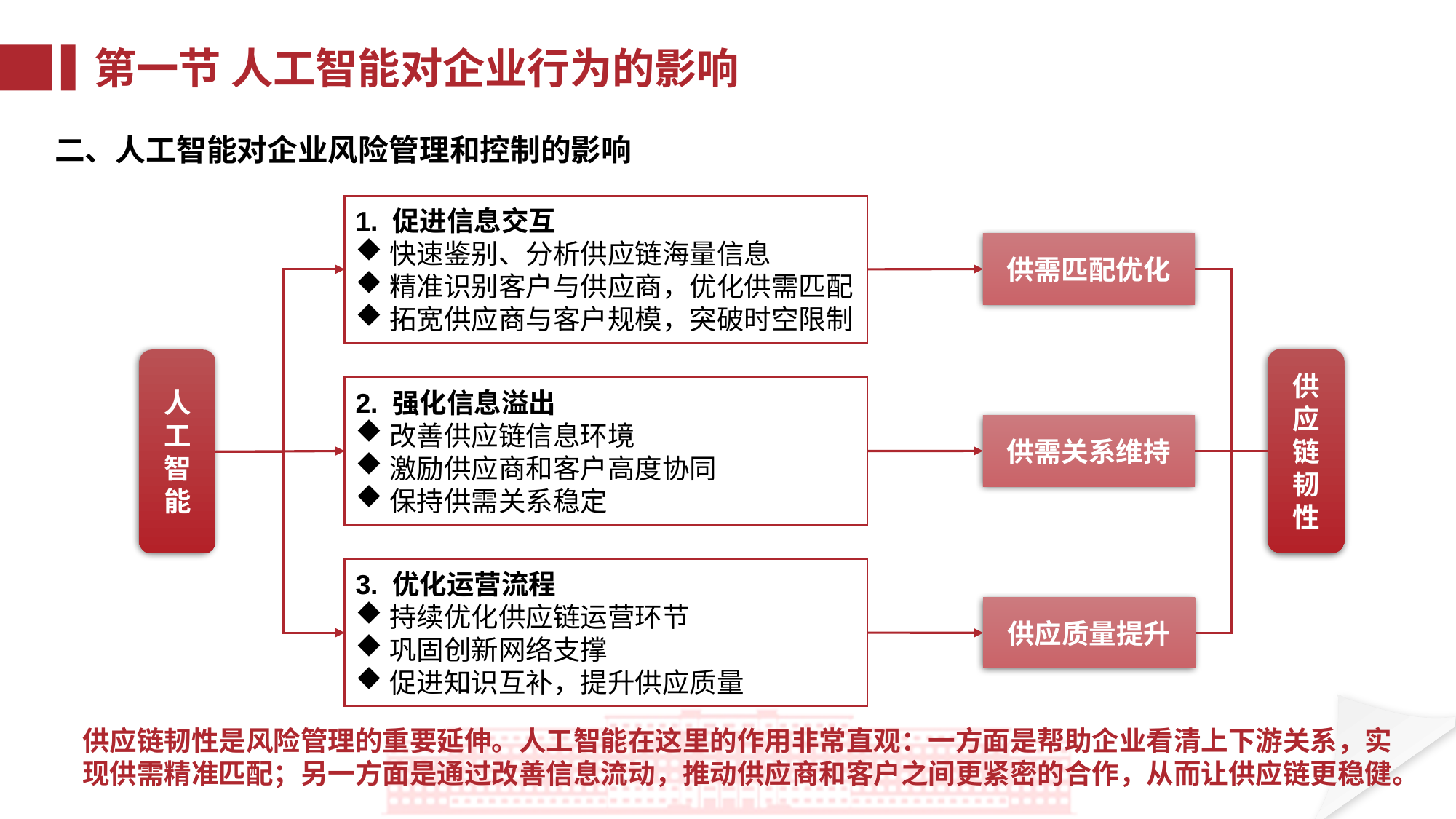

第一节 人工智能对企业行为的影响
二、人工智能对企业风险管理和控制的影响
1. 促进信息交互
快速鉴别、分析供应链海量信息
精准识别客户与供应商，优化供需匹配
拓宽供应商与客户规模，突破时空限制
供需匹配优化
供应链韧性
人工智能
2. 强化信息溢出
改善供应链信息环境
激励供应商和客户高度协同
保持供需关系稳定
供需关系维持
3. 优化运营流程
持续优化供应链运营环节
巩固创新网络支撑
促进知识互补，提升供应质量
供应质量提升
供应链韧性是风险管理的重要延伸。人工智能在这里的作用非常直观：一方面是帮助企业看清上下游关系，实现供需精准匹配；另一方面是通过改善信息流动，推动供应商和客户之间更紧密的合作，从而让供应链更稳健。